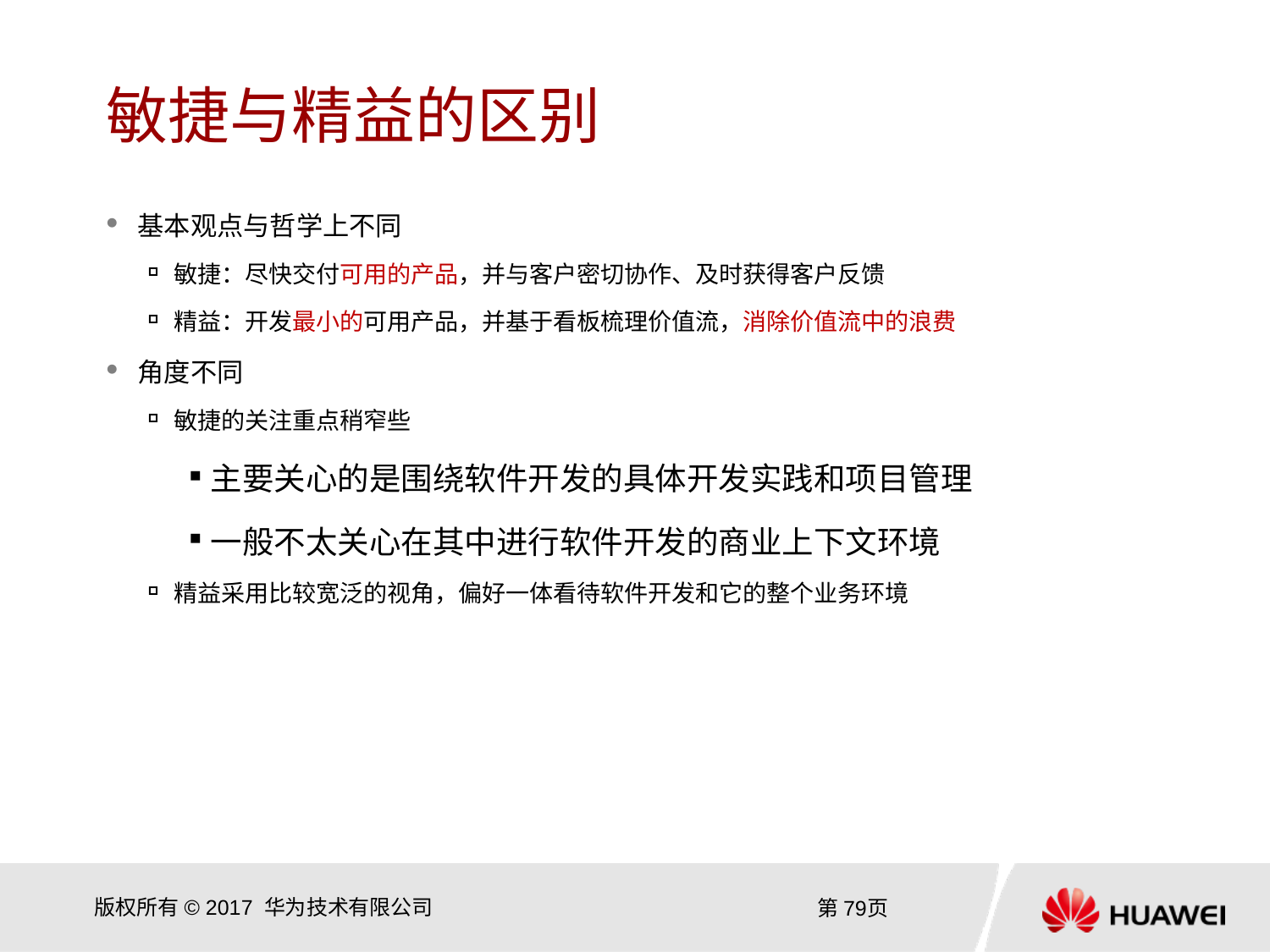

# 敏捷与精益的区别
基本观点与哲学上不同
敏捷：尽快交付可用的产品，并与客户密切协作、及时获得客户反馈
精益：开发最小的可用产品，并基于看板梳理价值流，消除价值流中的浪费
角度不同
敏捷的关注重点稍窄些
主要关心的是围绕软件开发的具体开发实践和项目管理
一般不太关心在其中进行软件开发的商业上下文环境
精益采用比较宽泛的视角，偏好一体看待软件开发和它的整个业务环境